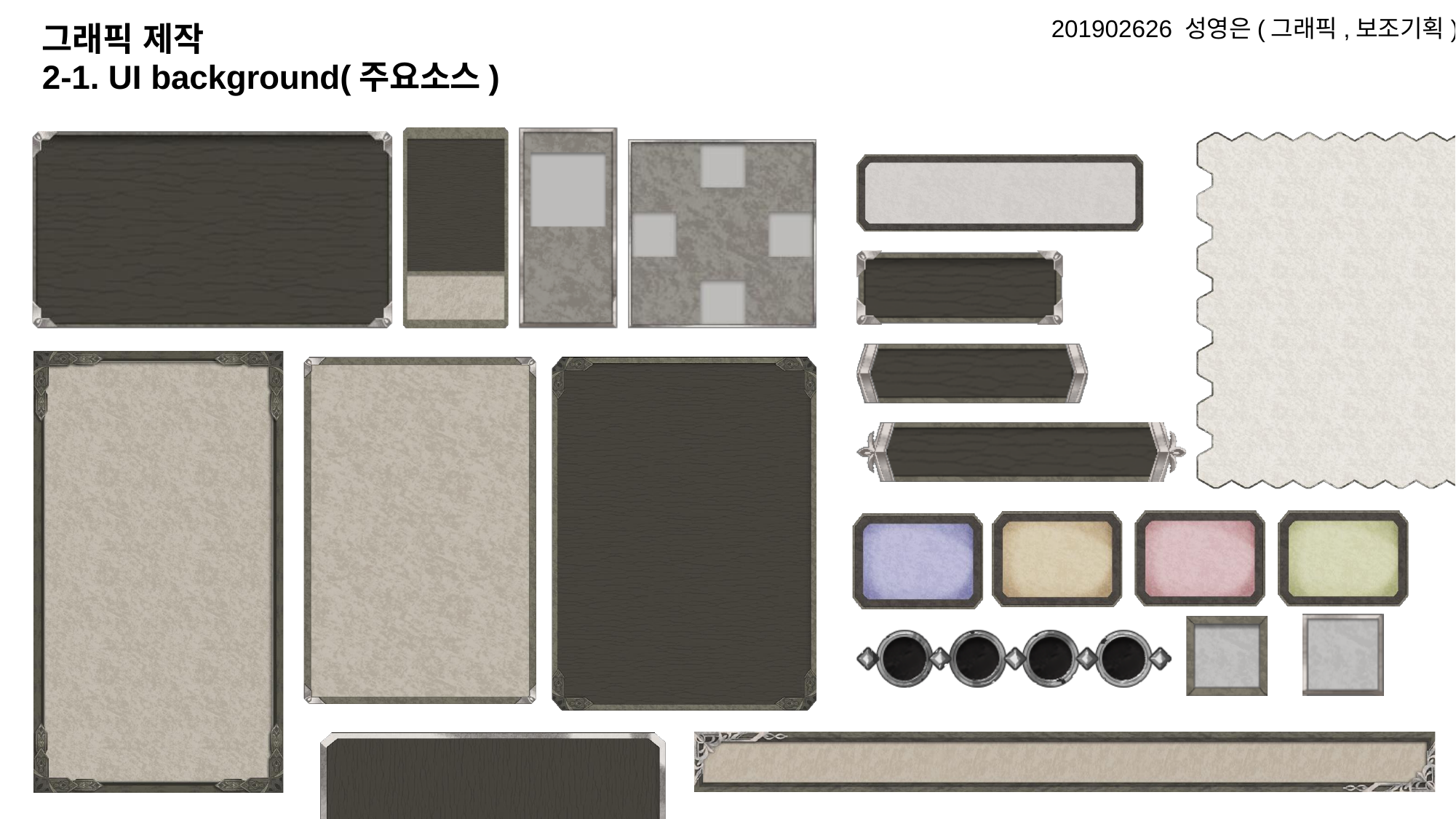

201902626 성영은(그래픽,보조기획)
# 그래픽 제작
2-1. UI background(주요소스)